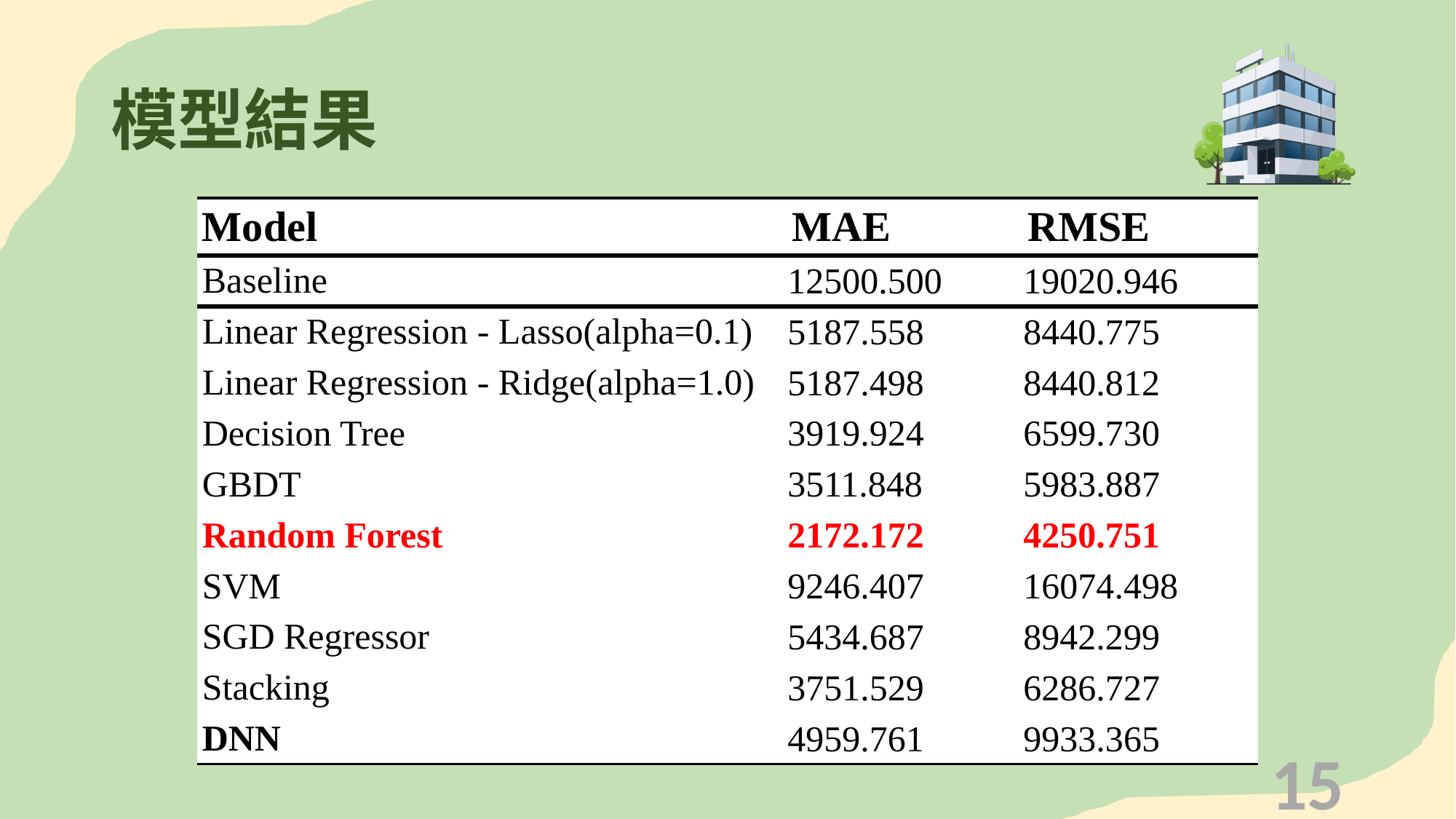

# 模型結果
| Model | MAE | RMSE |
| --- | --- | --- |
| Baseline | 12500.500 | 19020.946 |
| Linear Regression - Lasso(alpha=0.1) | 5187.558 | 8440.775 |
| Linear Regression - Ridge(alpha=1.0) | 5187.498 | 8440.812 |
| Decision Tree | 3919.924 | 6599.730 |
| GBDT | 3511.848 | 5983.887 |
| Random Forest | 2172.172 | 4250.751 |
| SVM | 9246.407 | 16074.498 |
| SGD Regressor | 5434.687 | 8942.299 |
| Stacking | 3751.529 | 6286.727 |
| DNN | 4959.761 | 9933.365 |

15